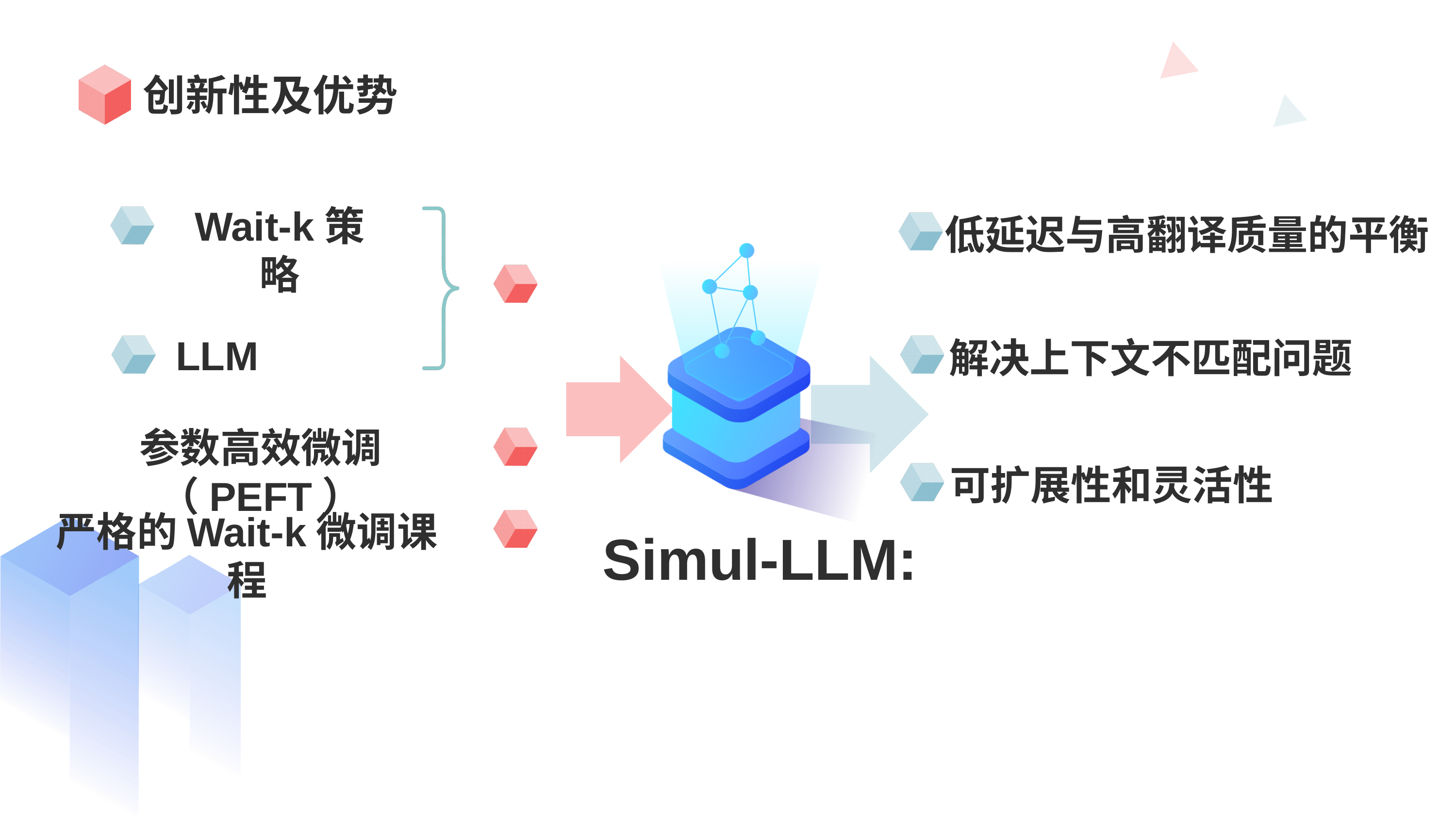

创新性及优势

Wait-k策略

低延迟与高翻译质量的平衡

LLM
解决上下文不匹配问题

参数高效微调（PEFT）

可扩展性和灵活性

严格的Wait-k微调课程

Simul-LLM: